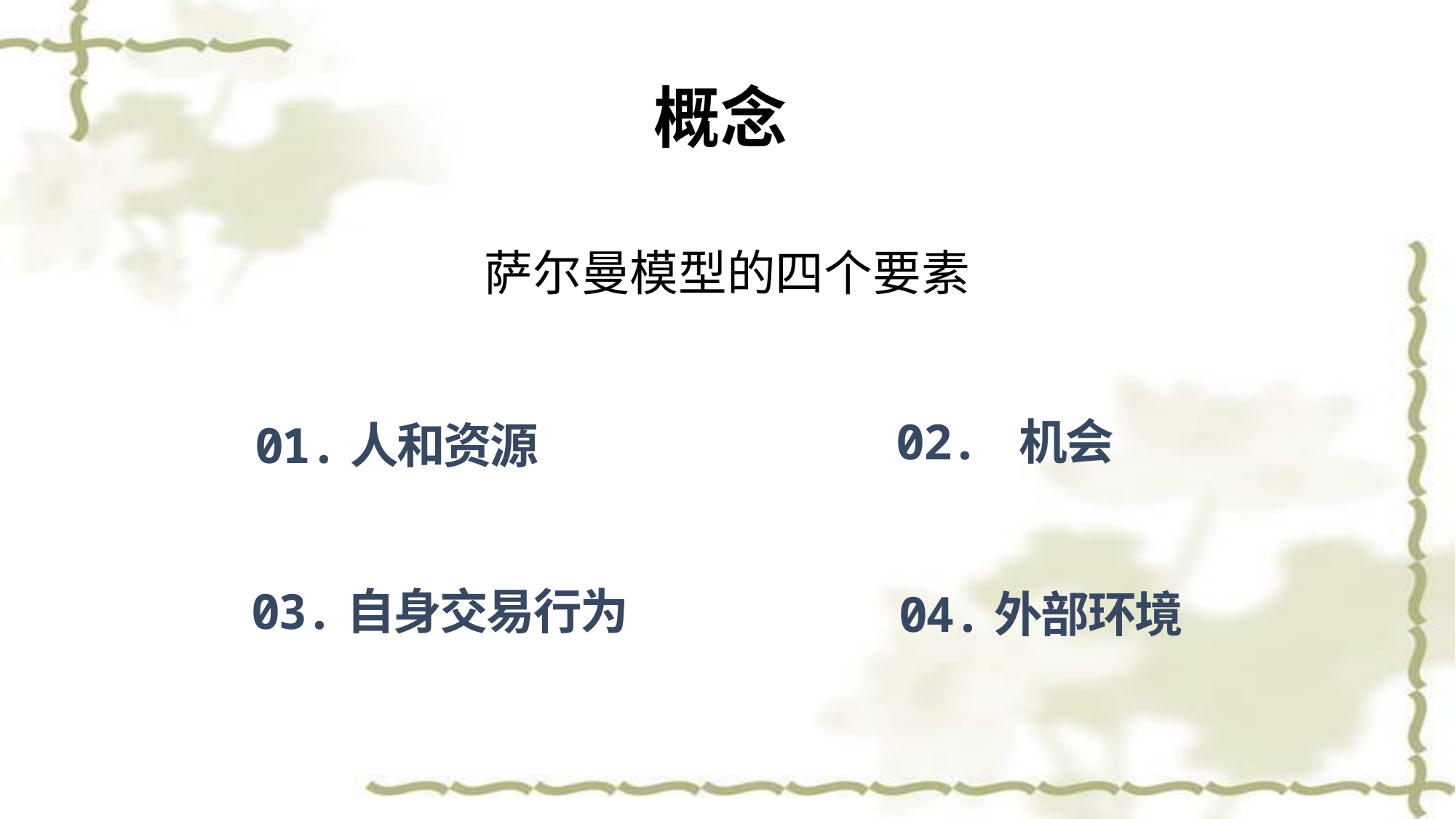

#
概念
萨尔曼模型的四个要素
02. 机会
01.人和资源
03.自身交易行为
04.外部环境